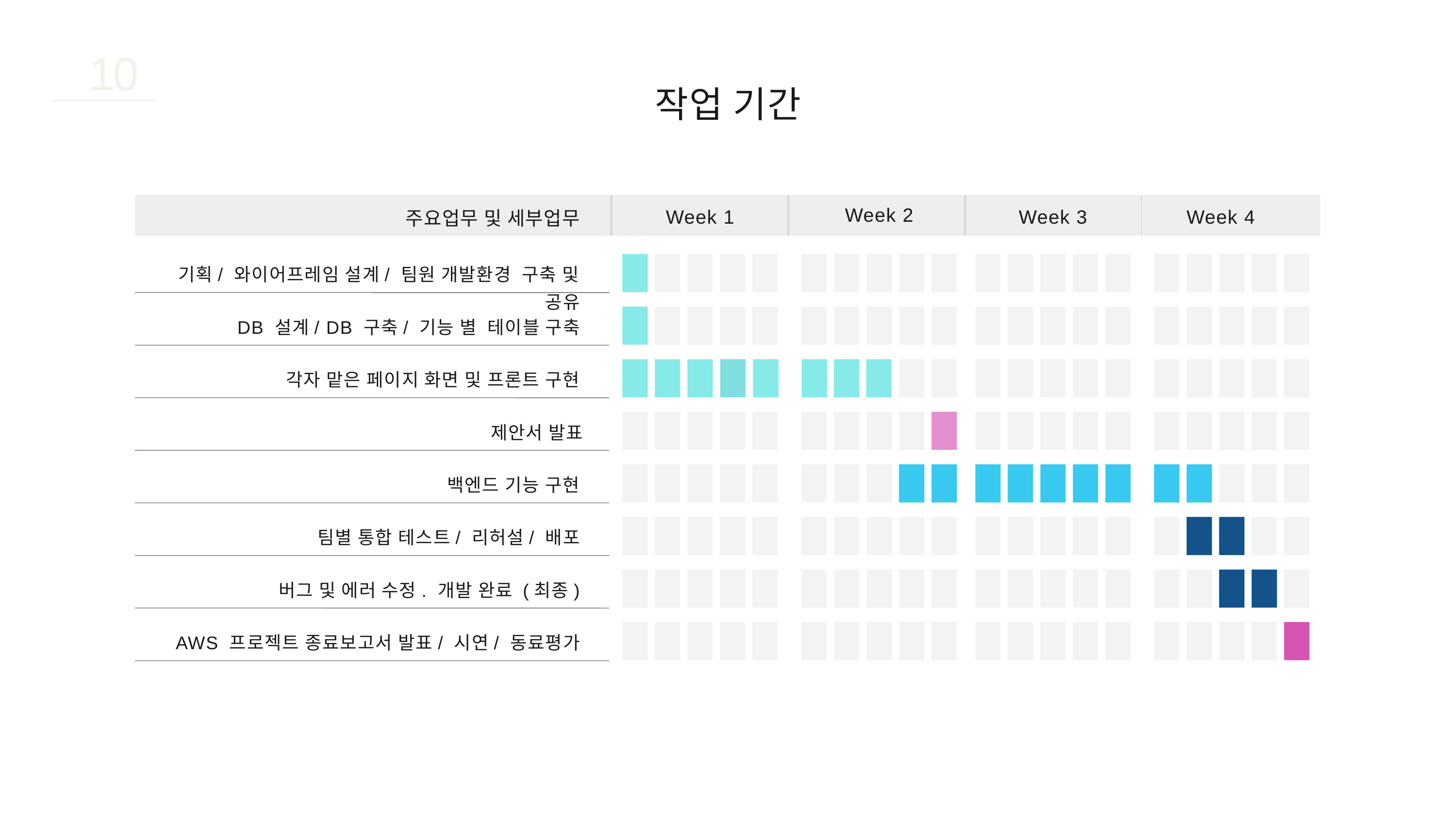

10
작업 기간

Week 2
Week 1
Week 3
Week 4
주요업무 및 세부업무

기획/ 와이어프레임 설계/ 팀원 개발환경  구축 및 공유

DB 설계/ DB 구축/ 기능 별  테이블 구축

각자 맡은 페이지 화면 및 프론트 구현

제안서 발표

백엔드 기능 구현

팀별 통합 테스트/ 리허설/ 배포

버그 및 에러 수정. 개발 완료 (최종)

AWS 프로젝트 종료보고서 발표/ 시연/ 동료평가